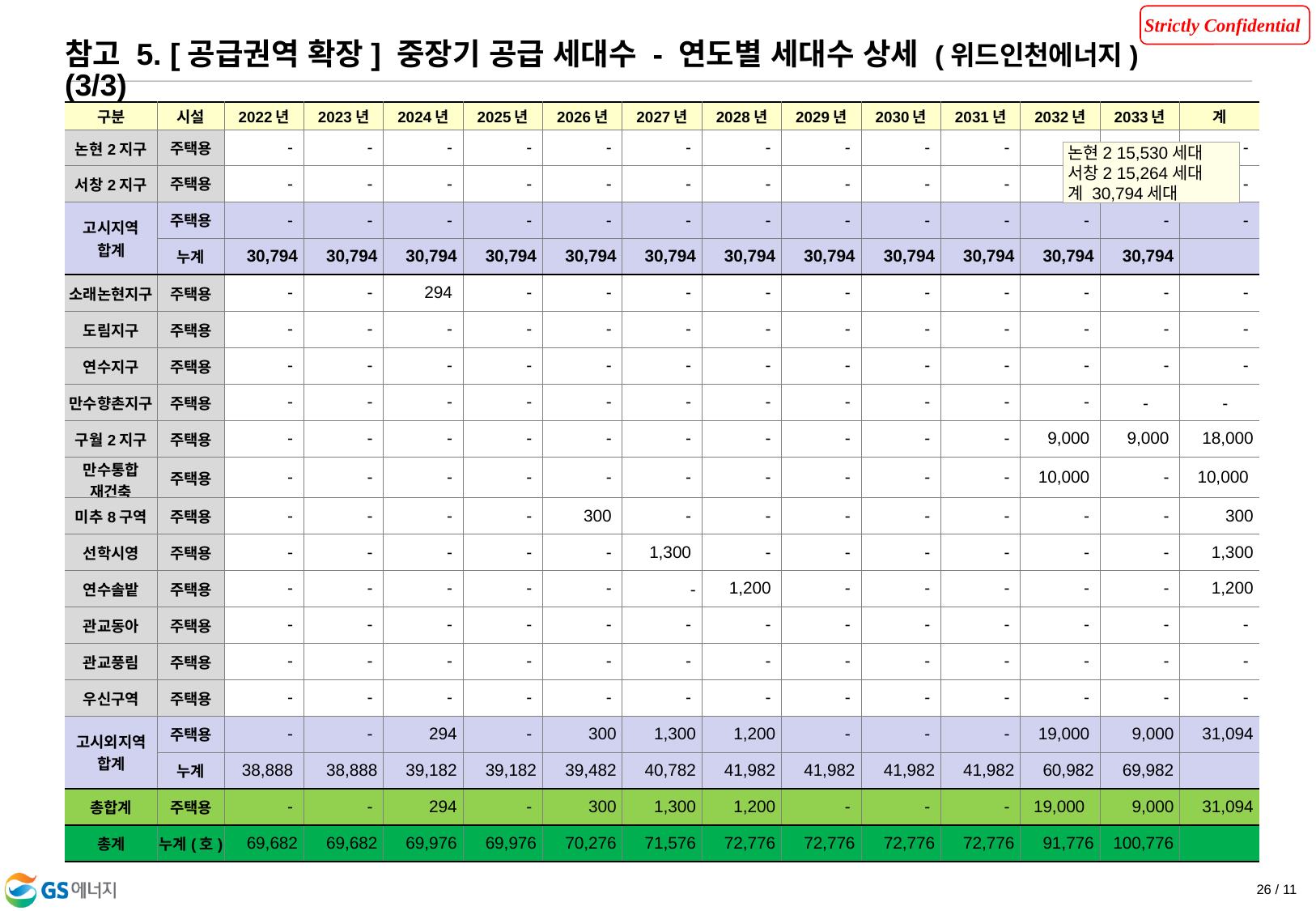

참고 5. [공급권역 확장] 중장기 공급 세대수 - 연도별 세대수 상세 (위드인천에너지) (3/3)
| 구분 | 시설 | 2022년 | 2023년 | 2024년 | 2025년 | 2026년 | 2027년 | 2028년 | 2029년 | 2030년 | 2031년 | 2032년 | 2033년 | 계 |
| --- | --- | --- | --- | --- | --- | --- | --- | --- | --- | --- | --- | --- | --- | --- |
| 논현2지구 | 주택용 | - | - | - | - | - | - | - | - | - | - | - | - | - |
| 서창2지구 | 주택용 | - | - | - | - | - | - | - | - | - | - | - | - | - |
| 고시지역 합계 | 주택용 | - | - | - | - | - | - | - | - | - | - | - | - | - |
|  | 누계 | 30,794 | 30,794 | 30,794 | 30,794 | 30,794 | 30,794 | 30,794 | 30,794 | 30,794 | 30,794 | 30,794 | 30,794 |  |
| 소래논현지구 | 주택용 | - | - | 294 | - | - | - | - | - | - | - | - | - | - |
| 도림지구 | 주택용 | - | - | - | - | - | - | - | - | - | - | - | - | - |
| 연수지구 | 주택용 | - | - | - | - | - | - | - | - | - | - | - | - | - |
| 만수향촌지구 | 주택용 | - | - | - | - | - | - | - | - | - | - | - | - | - |
| 구월2지구 | 주택용 | - | - | - | - | - | - | - | - | - | - | 9,000 | 9,000 | 18,000 |
| 만수통합 재건축 | 주택용 | - | - | - | - | - | - | - | - | - | - | 10,000 | - | 10,000 |
| 미추8구역 | 주택용 | - | - | - | - | 300 | - | - | - | - | - | - | - | 300 |
| 선학시영 | 주택용 | - | - | - | - | - | 1,300 | - | - | - | - | - | - | 1,300 |
| 연수솔밭 | 주택용 | - | - | - | - | - | - | 1,200 | - | - | - | - | - | 1,200 |
| 관교동아 | 주택용 | - | - | - | - | - | - | - | - | - | - | - | - | - |
| 관교풍림 | 주택용 | - | - | - | - | - | - | - | - | - | - | - | - | - |
| 우신구역 | 주택용 | - | - | - | - | - | - | - | - | - | - | - | - | - |
| 고시외지역 합계 | 주택용 | - | - | 294 | - | 300 | 1,300 | 1,200 | - | - | - | 19,000 | 9,000 | 31,094 |
|  | 누계 | 38,888 | 38,888 | 39,182 | 39,182 | 39,482 | 40,782 | 41,982 | 41,982 | 41,982 | 41,982 | 60,982 | 69,982 |  |
| 총합계 | 주택용 | - | - | 294 | - | 300 | 1,300 | 1,200 | - | - | - | 19,000 | 9,000 | 31,094 |
| 총계 | 누계(호) | 69,682 | 69,682 | 69,976 | 69,976 | 70,276 | 71,576 | 72,776 | 72,776 | 72,776 | 72,776 | 91,776 | 100,776 |  |
논현2 15,530세대
서창2 15,264세대
계 30,794세대